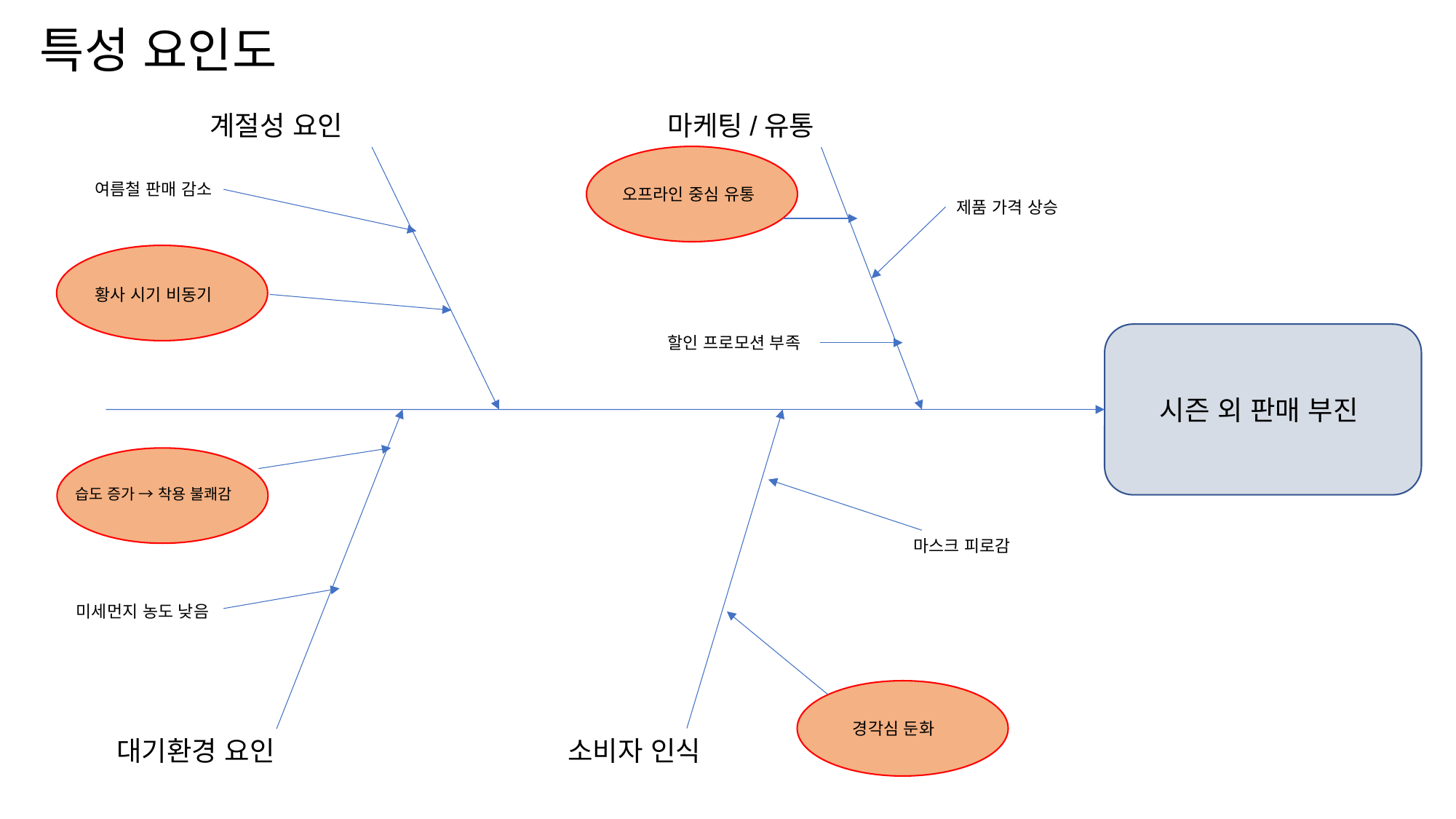

특성 요인도
계절성 요인
마케팅/유통

여름철 판매 감소
오프라인 중심 유통
제품 가격 상승

황사 시기 비동기
시즌 외 판매 부진
할인 프로모션 부족

습도 증가 → 착용 불쾌감
마스크 피로감
미세먼지 농도 낮음

경각심 둔화
대기환경 요인
소비자 인식